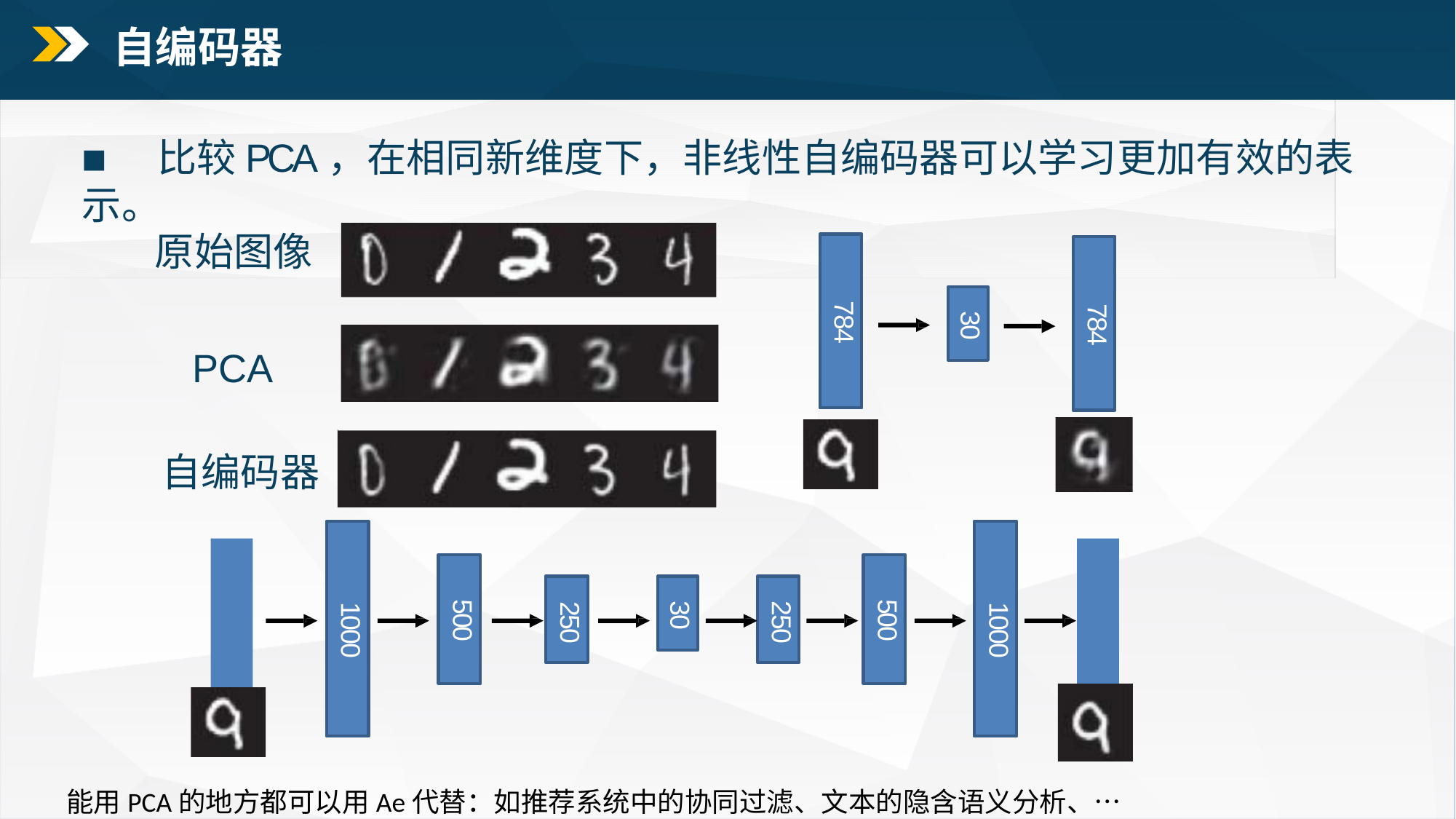

自编码器

◼比较PCA，在相同新维度下，非线性自编码器可以学习更加有效的表示。

原始图像
784
784
30

PCA

自编码器
1000
1000

500
500
250
30
250

能用PCA的地方都可以用Ae代替：如推荐系统中的协同过滤、文本的隐含语义分析、…